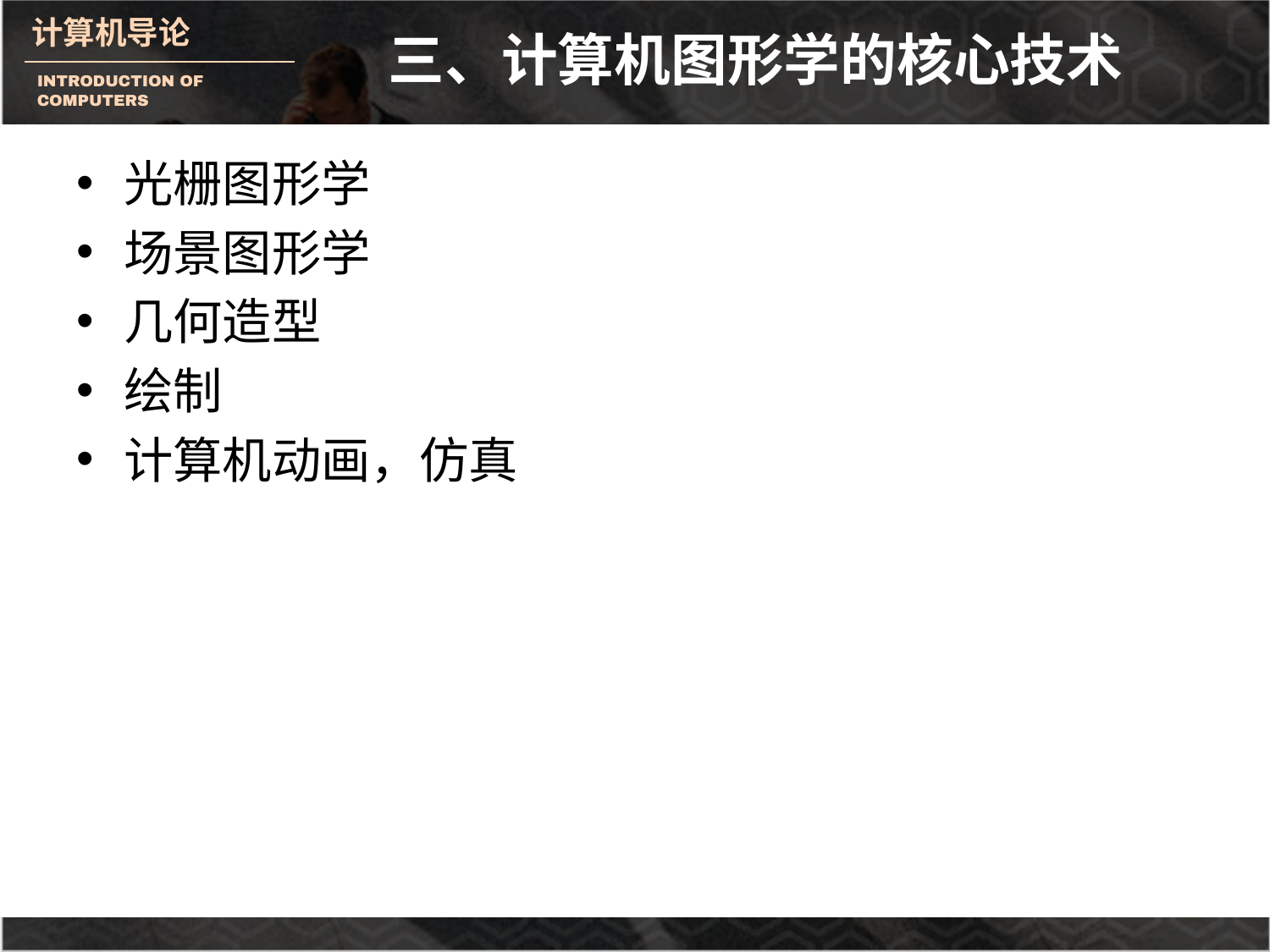

# 三、计算机图形学的核心技术
光栅图形学
场景图形学
几何造型
绘制
计算机动画，仿真